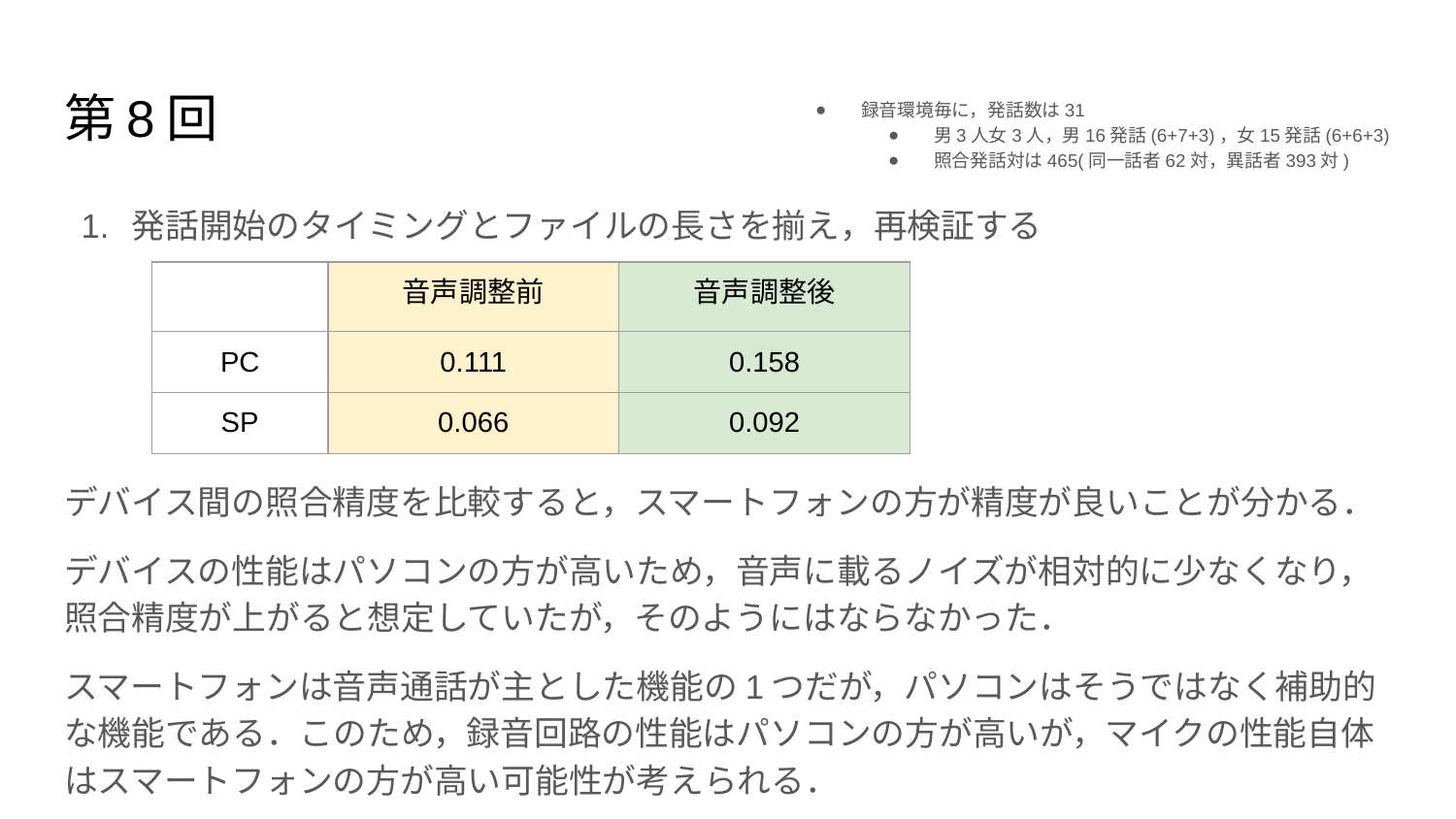

# 第8回
録音環境毎に，発話数は31
男3人女3人，男16発話(6+7+3)，女15発話(6+6+3)
照合発話対は465(同一話者62対，異話者393対)
発話開始のタイミングとファイルの長さを揃え，再検証する

デバイス間の照合精度を比較すると，スマートフォンの方が精度が良いことが分かる．
デバイスの性能はパソコンの方が高いため，音声に載るノイズが相対的に少なくなり，照合精度が上がると想定していたが，そのようにはならなかった．
スマートフォンは音声通話が主とした機能の1つだが，パソコンはそうではなく補助的な機能である．このため，録音回路の性能はパソコンの方が高いが，マイクの性能自体はスマートフォンの方が高い可能性が考えられる．
|  | 音声調整前 | 音声調整後 |
| --- | --- | --- |
| PC | 0.111 | 0.158 |
| SP | 0.066 | 0.092 |